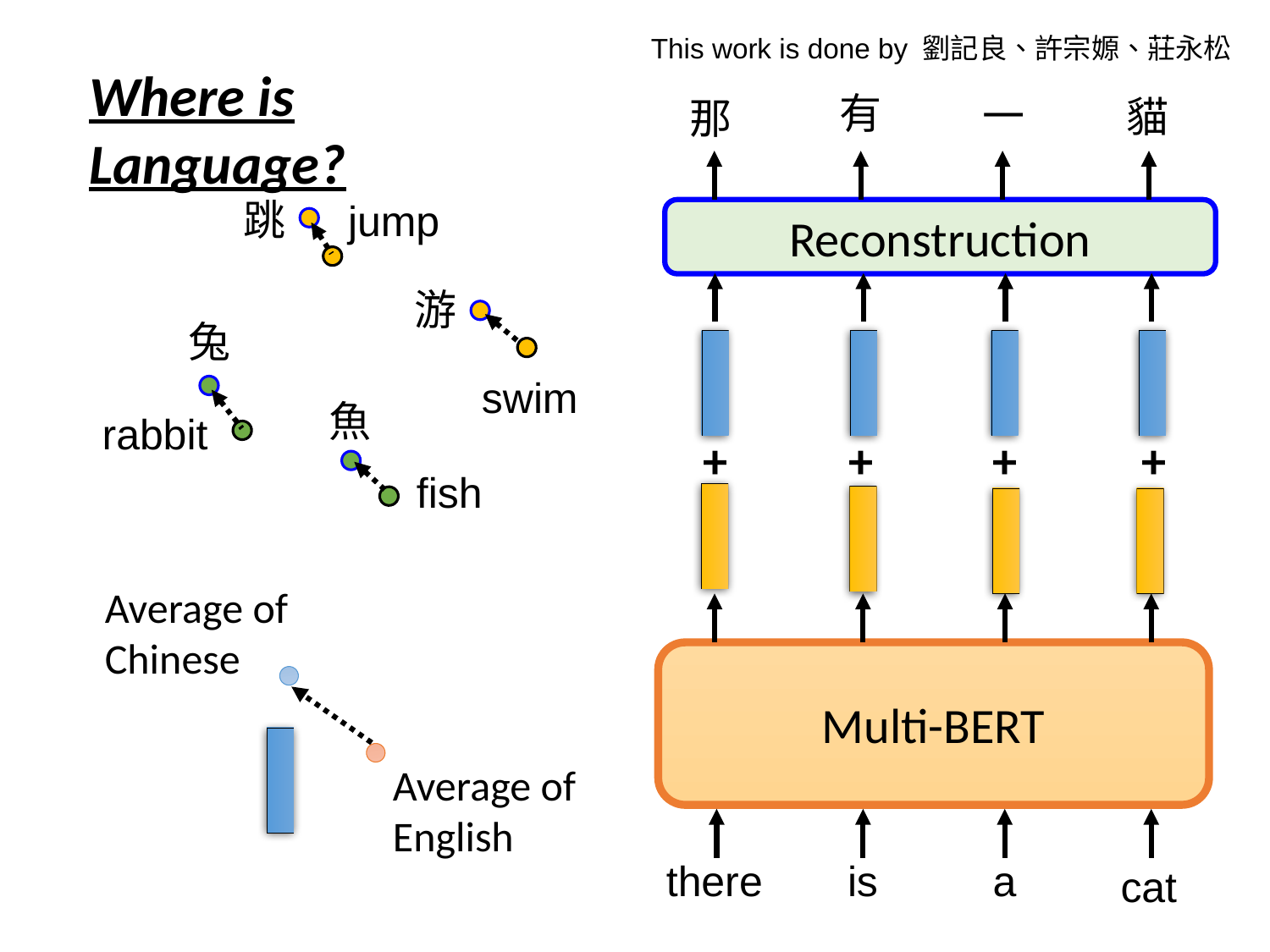

This work is done by 劉記良、許宗嫄、莊永松
Where is Language?
有
一
貓
那
跳
jump
Reconstruction

游
兔

swim

魚

rabbit

+
+
+
+
fish

Average of Chinese
Multi-BERT

Average of English

is
there
a
cat